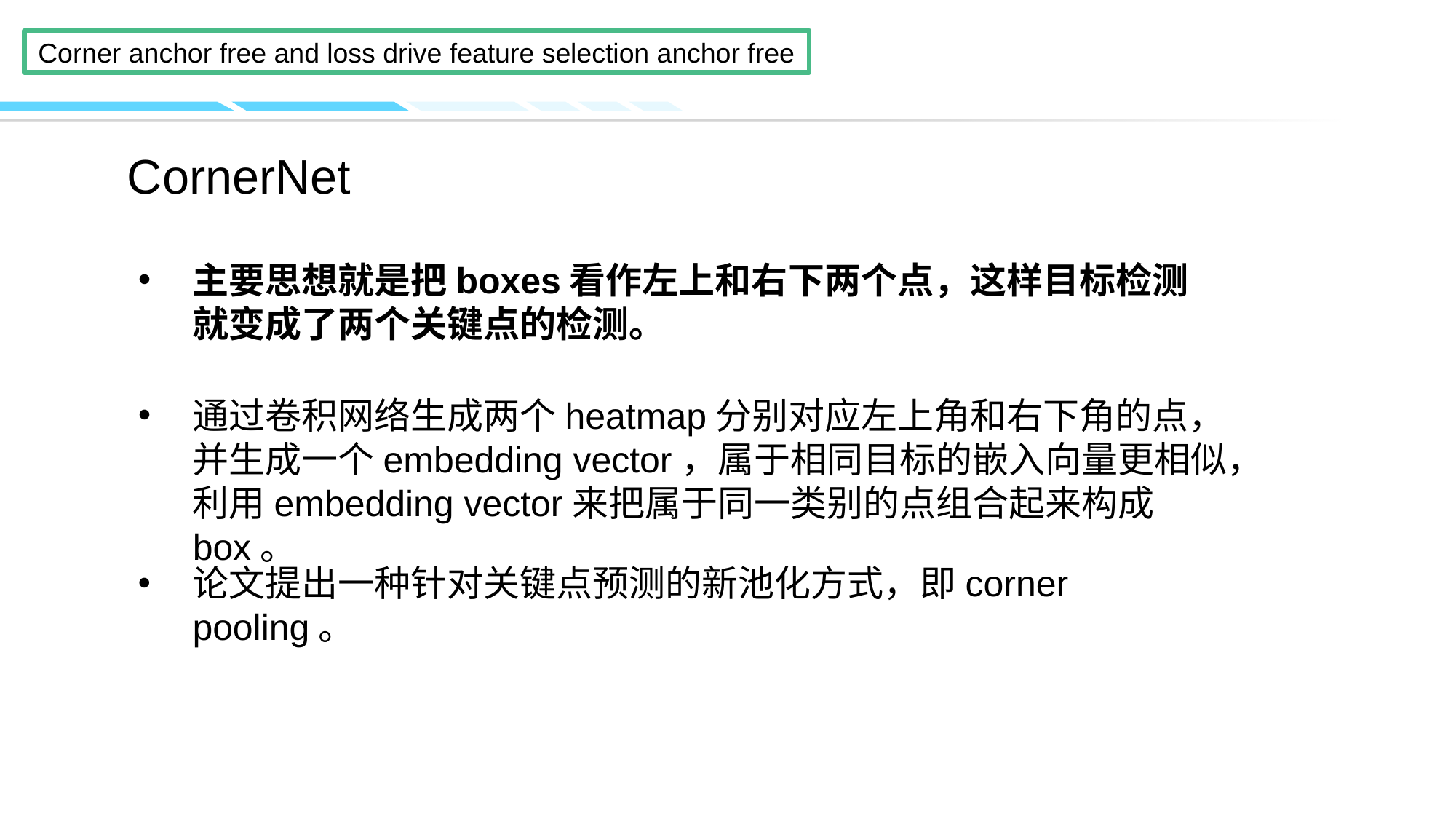

# CornerNet
主要思想就是把boxes看作左上和右下两个点，这样目标检测就变成了两个关键点的检测。
通过卷积网络生成两个heatmap分别对应左上角和右下角的点，并生成一个embedding vector，属于相同目标的嵌入向量更相似，利用embedding vector来把属于同一类别的点组合起来构成box。
论文提出一种针对关键点预测的新池化方式，即corner pooling。